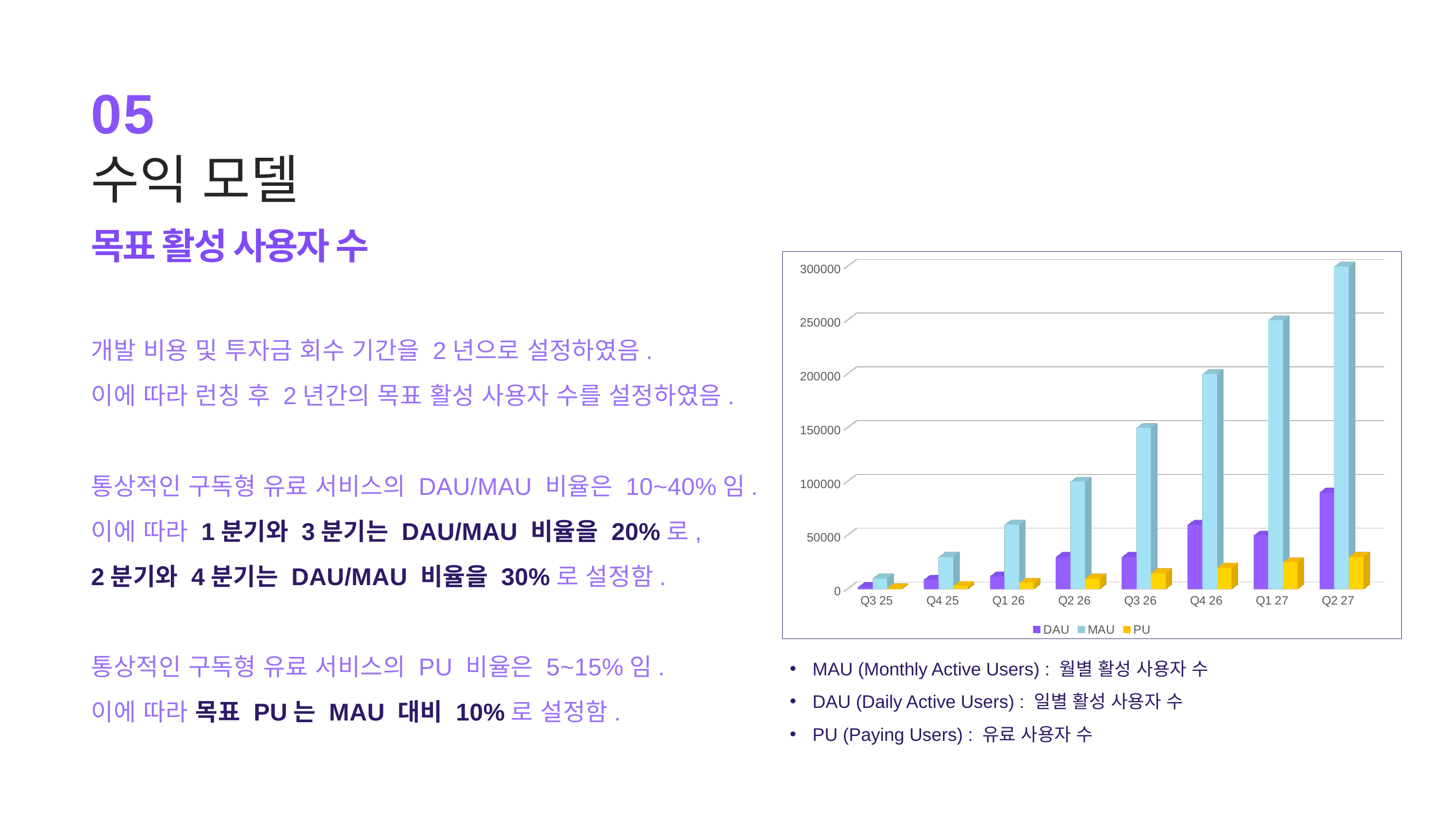

05
수익 모델
목표 활성 사용자 수

[unsupported chart]

MAU (Monthly Active Users) : 월별 활성 사용자 수
DAU (Daily Active Users) : 일별 활성 사용자 수
PU (Paying Users) : 유료 사용자 수
개발 비용 및 투자금 회수 기간을 2년으로 설정하였음.
이에 따라 런칭 후 2년간의 목표 활성 사용자 수를 설정하였음.

통상적인 구독형 유료 서비스의 DAU/MAU 비율은 10~40%임.
이에 따라 1분기와 3분기는 DAU/MAU 비율을 20%로,
2분기와 4분기는 DAU/MAU 비율을 30%로 설정함.

통상적인 구독형 유료 서비스의 PU 비율은 5~15%임.
이에 따라 목표 PU는 MAU 대비 10%로 설정함.